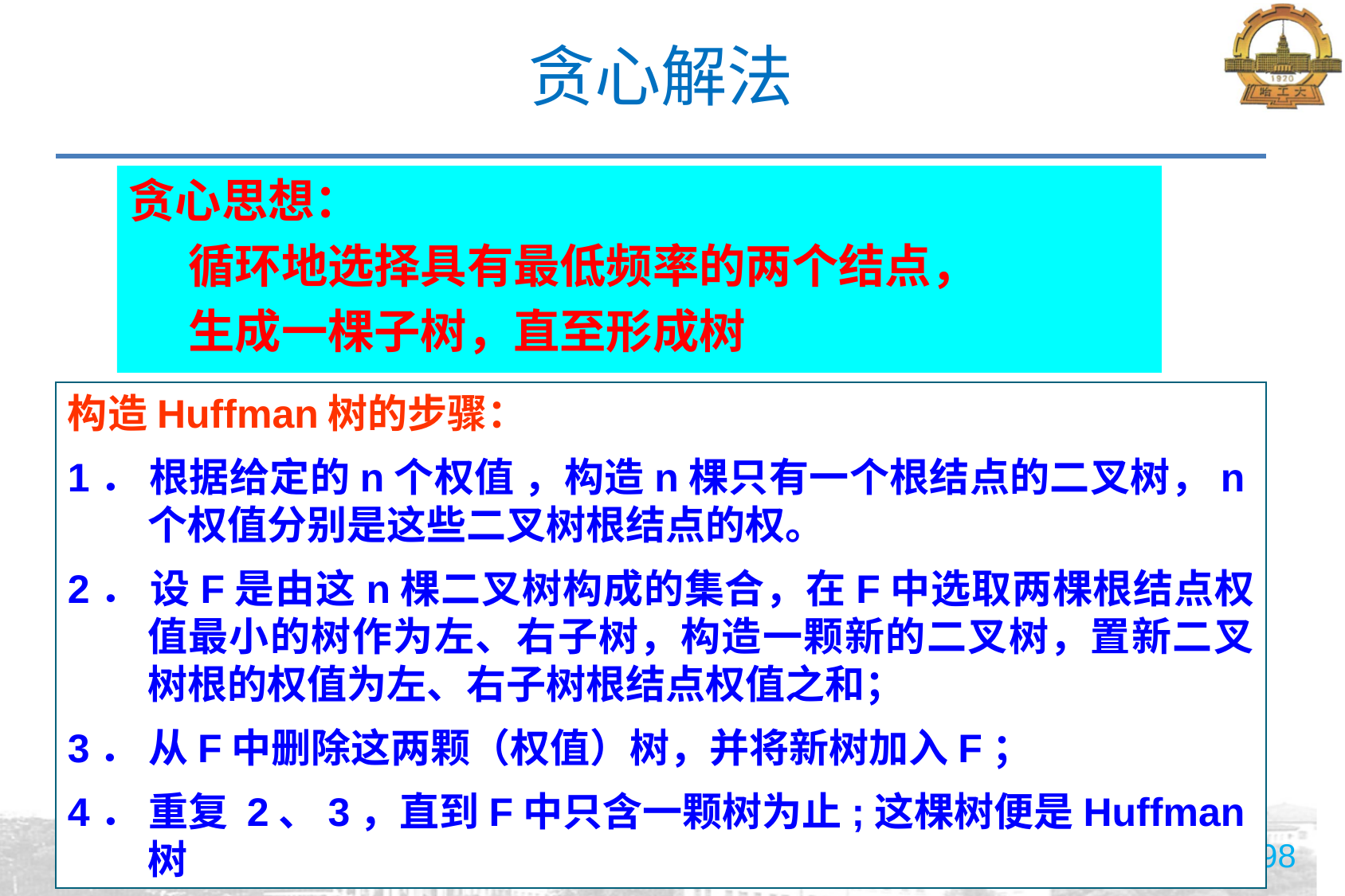

# 贪心解法
贪心思想：
循环地选择具有最低频率的两个结点，
生成一棵子树，直至形成树
构造Huffman树的步骤：
1． 根据给定的n个权值 ，构造n棵只有一个根结点的二叉树，n个权值分别是这些二叉树根结点的权。
2． 设F是由这n棵二叉树构成的集合，在F中选取两棵根结点权值最小的树作为左、右子树，构造一颗新的二叉树，置新二叉树根的权值为左、右子树根结点权值之和；
3． 从F中删除这两颗（权值）树，并将新树加入F；
4． 重复 2、3，直到F中只含一颗树为止;这棵树便是Huffman树